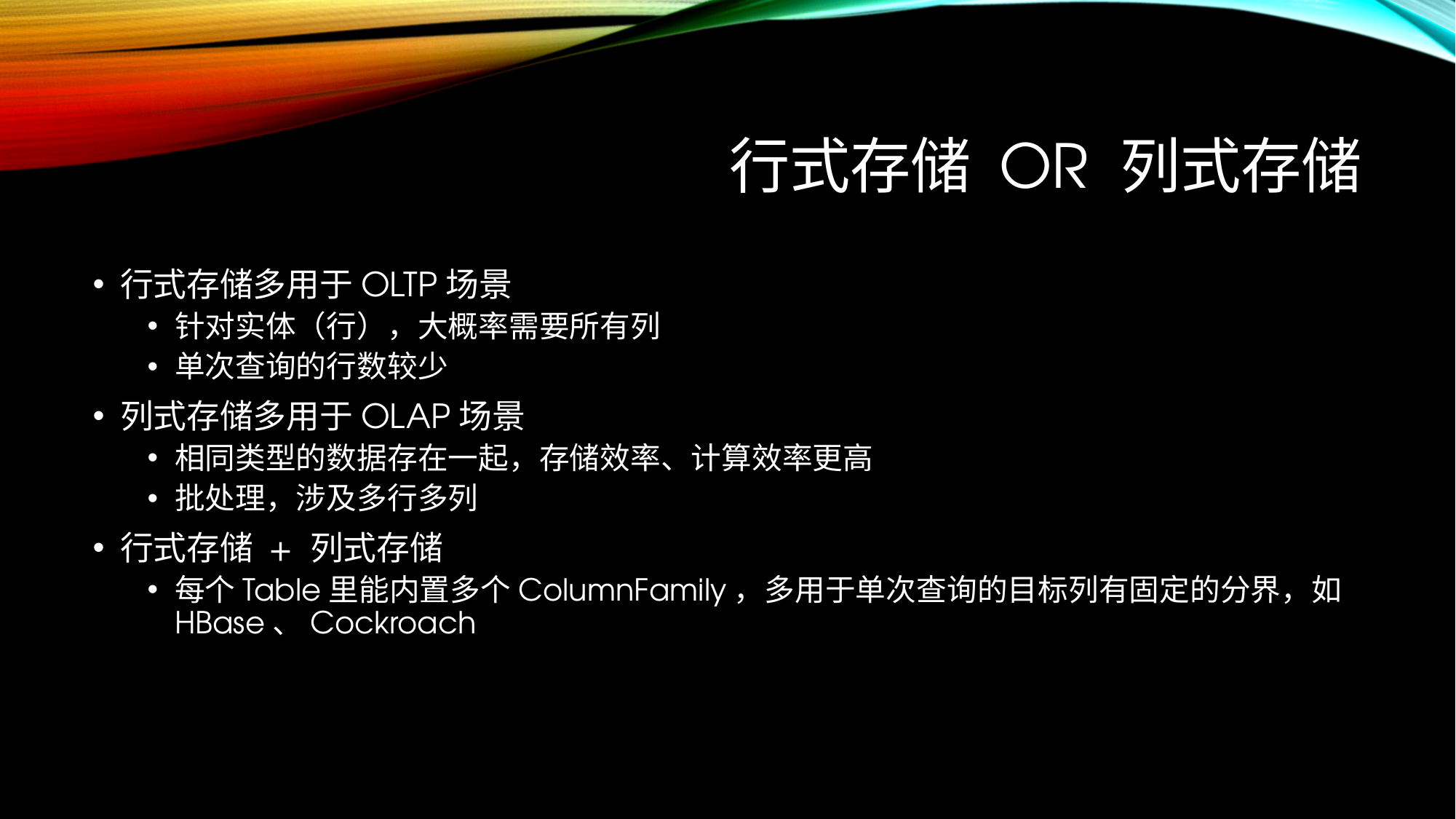

# 行式存储 OR 列式存储
行式存储多用于OLTP场景
针对实体（行），大概率需要所有列
单次查询的行数较少
列式存储多用于OLAP场景
相同类型的数据存在一起，存储效率、计算效率更高
批处理，涉及多行多列
行式存储 + 列式存储
每个Table里能内置多个ColumnFamily，多用于单次查询的目标列有固定的分界，如HBase、Cockroach